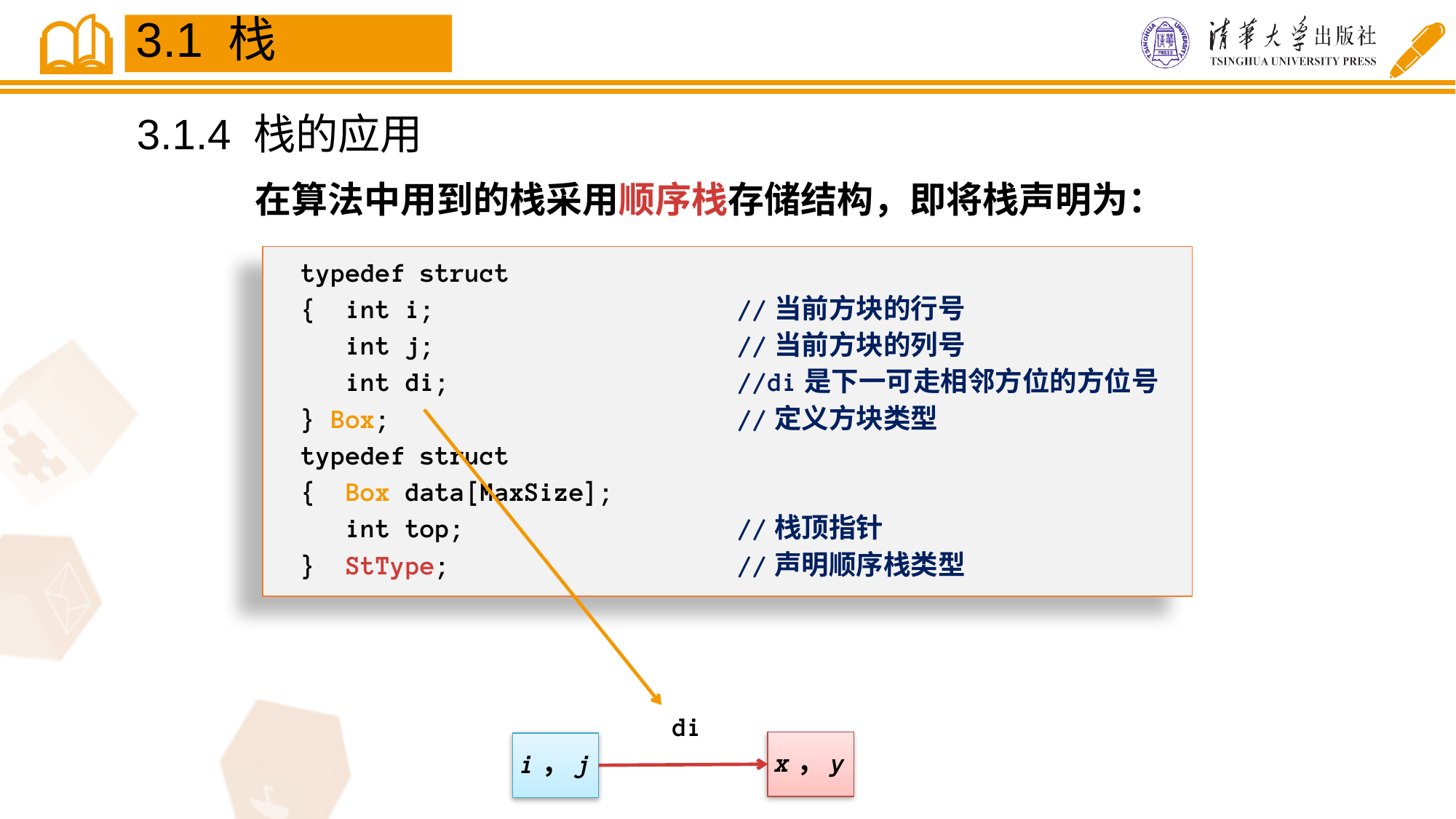

3.1 栈
3.1.4 栈的应用
在算法中用到的栈采用顺序栈存储结构，即将栈声明为：
typedef struct
{  int i;			//当前方块的行号
   int j;			//当前方块的列号
   int di;			//di是下一可走相邻方位的方位号
} Box;				//定义方块类型
typedef struct
{  Box data[MaxSize];
   int top;			//栈顶指针
}  StType;			//声明顺序栈类型
di
x，y
i，j